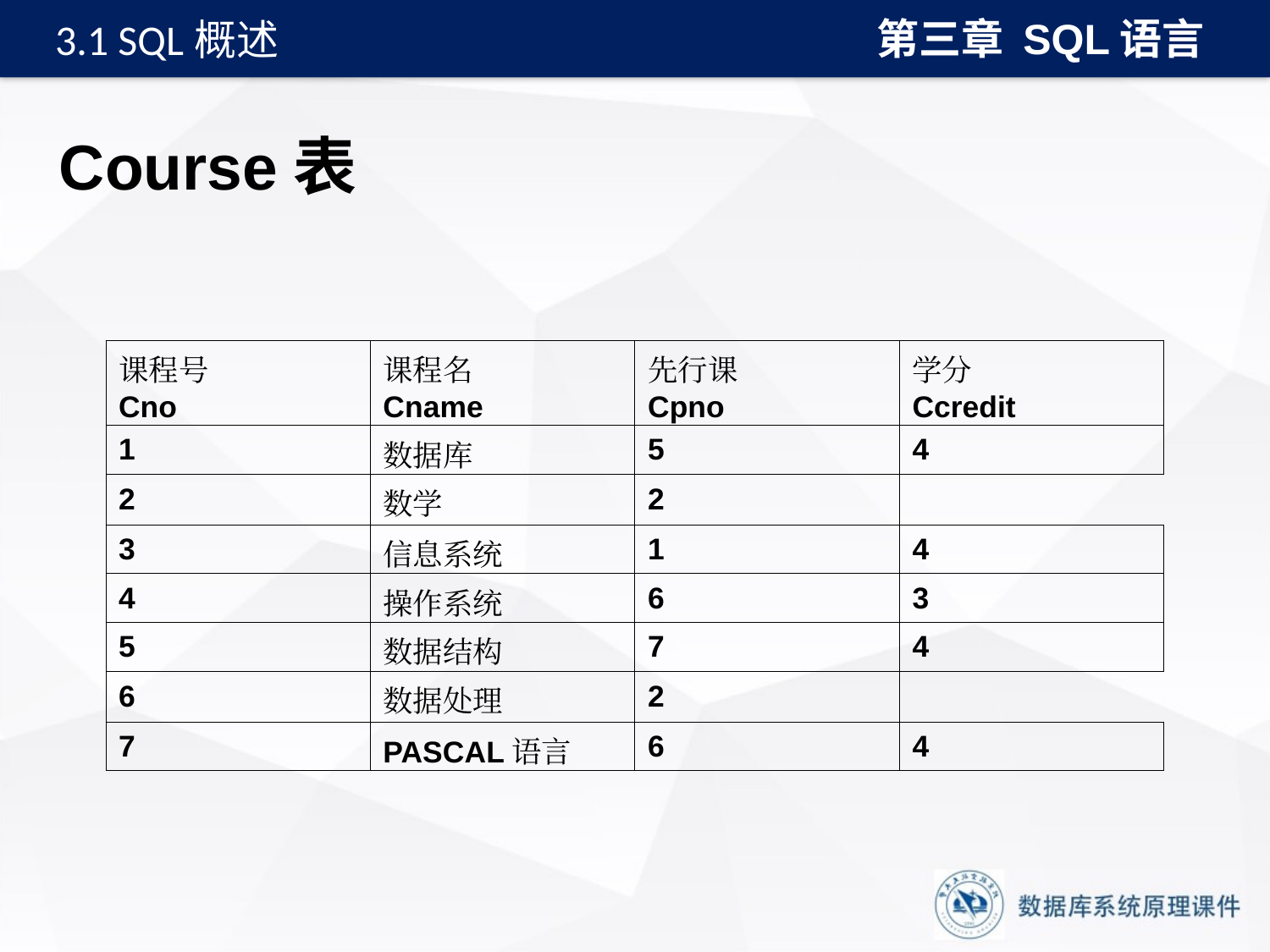

第三章 SQL语言
3.1 SQL概述
# Course表
| 课程号 Cno | 课程名 Cname | 先行课 Cpno | 学分 Ccredit |
| --- | --- | --- | --- |
| 1 | 数据库 | 5 | 4 |
| 2 | 数学 | 2 |  |
| 3 | 信息系统 | 1 | 4 |
| 4 | 操作系统 | 6 | 3 |
| 5 | 数据结构 | 7 | 4 |
| 6 | 数据处理 | 2 |  |
| 7 | PASCAL语言 | 6 | 4 |